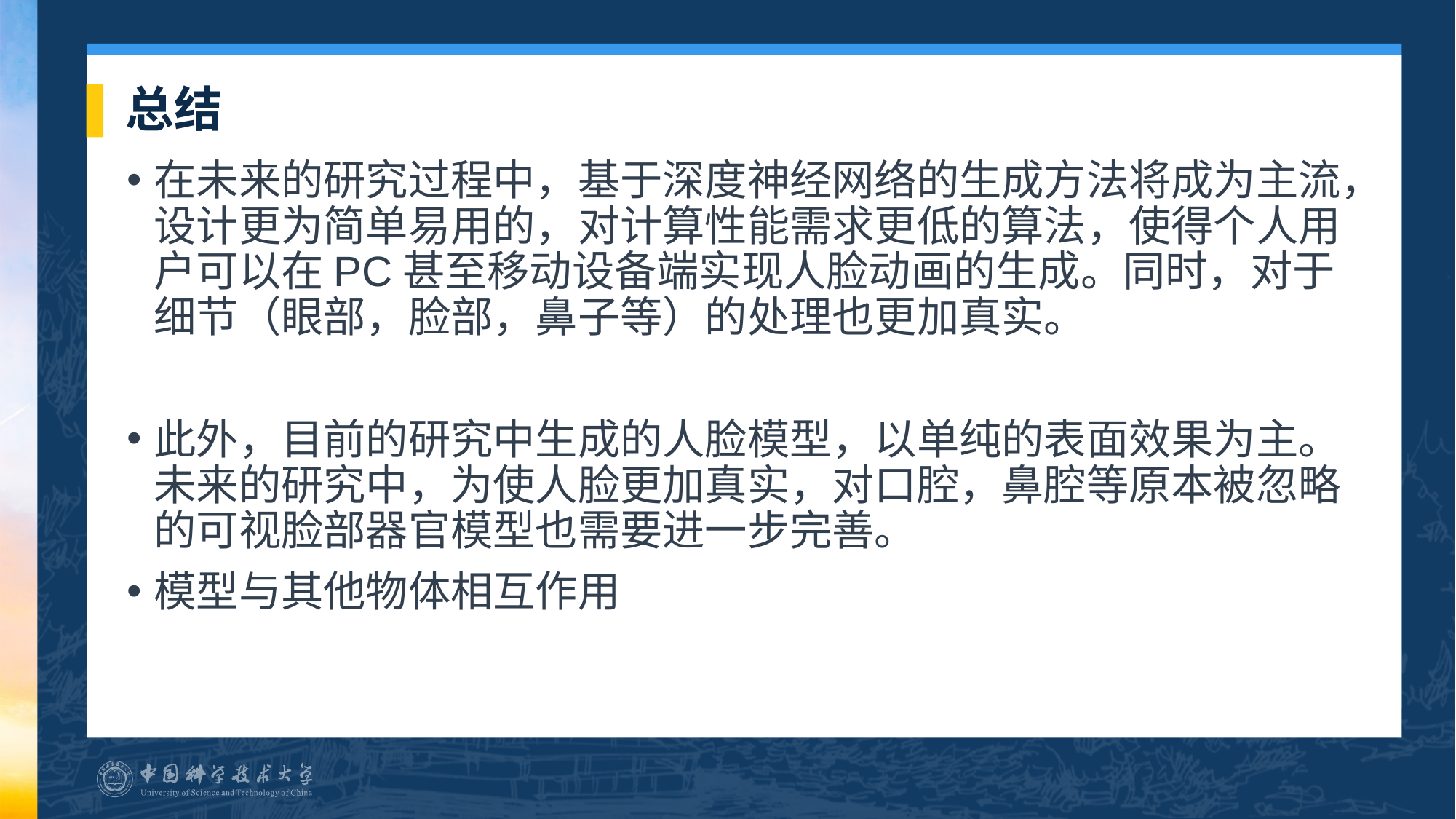

# 总结
在未来的研究过程中，基于深度神经网络的生成方法将成为主流，设计更为简单易用的，对计算性能需求更低的算法，使得个人用户可以在PC甚至移动设备端实现人脸动画的生成。同时，对于细节（眼部，脸部，鼻子等）的处理也更加真实。

此外，目前的研究中生成的人脸模型，以单纯的表面效果为主。未来的研究中，为使人脸更加真实，对口腔，鼻腔等原本被忽略的可视脸部器官模型也需要进一步完善。
模型与其他物体相互作用